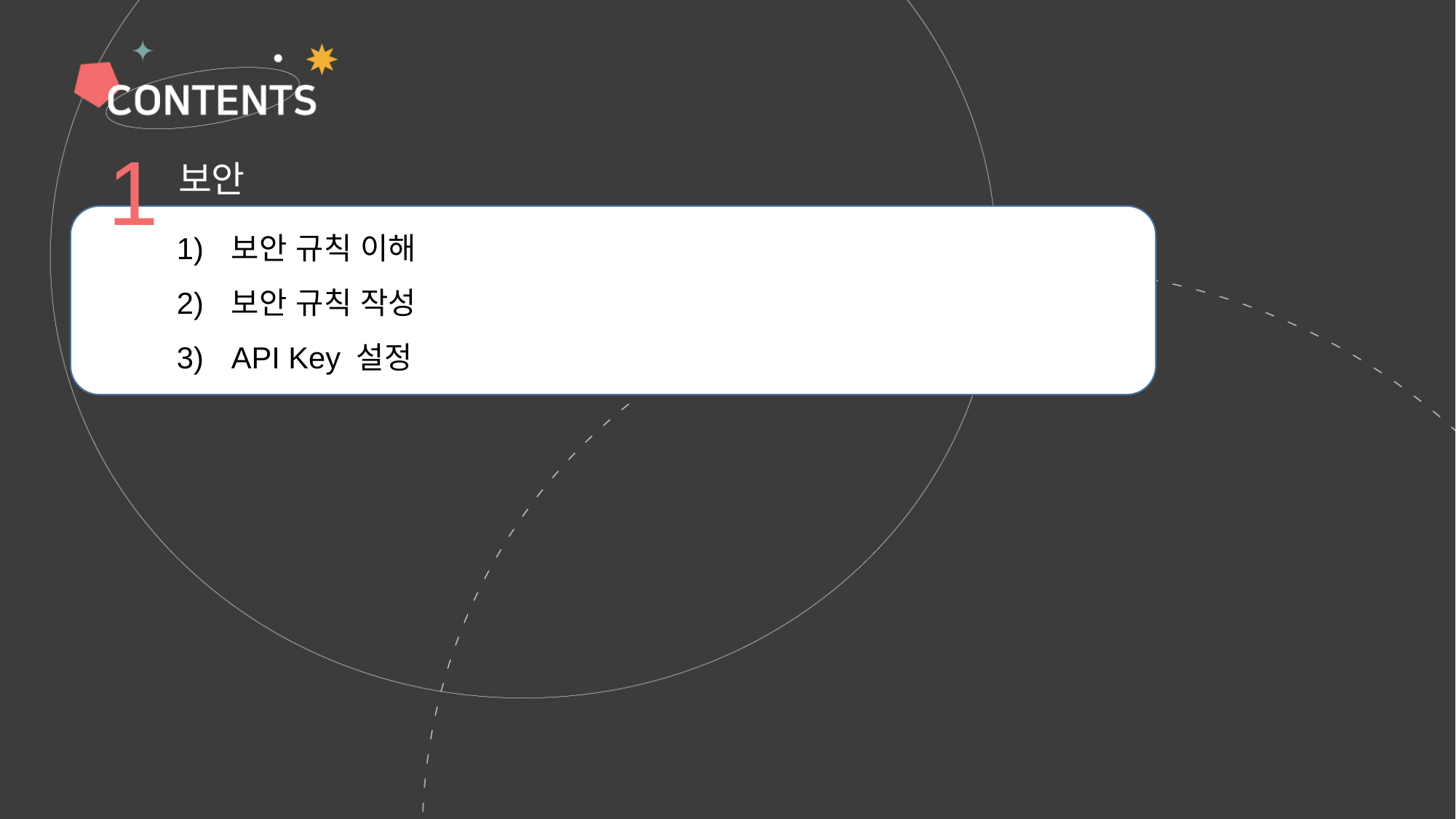

1
보안
보안 규칙 이해
보안 규칙 작성
API Key 설정